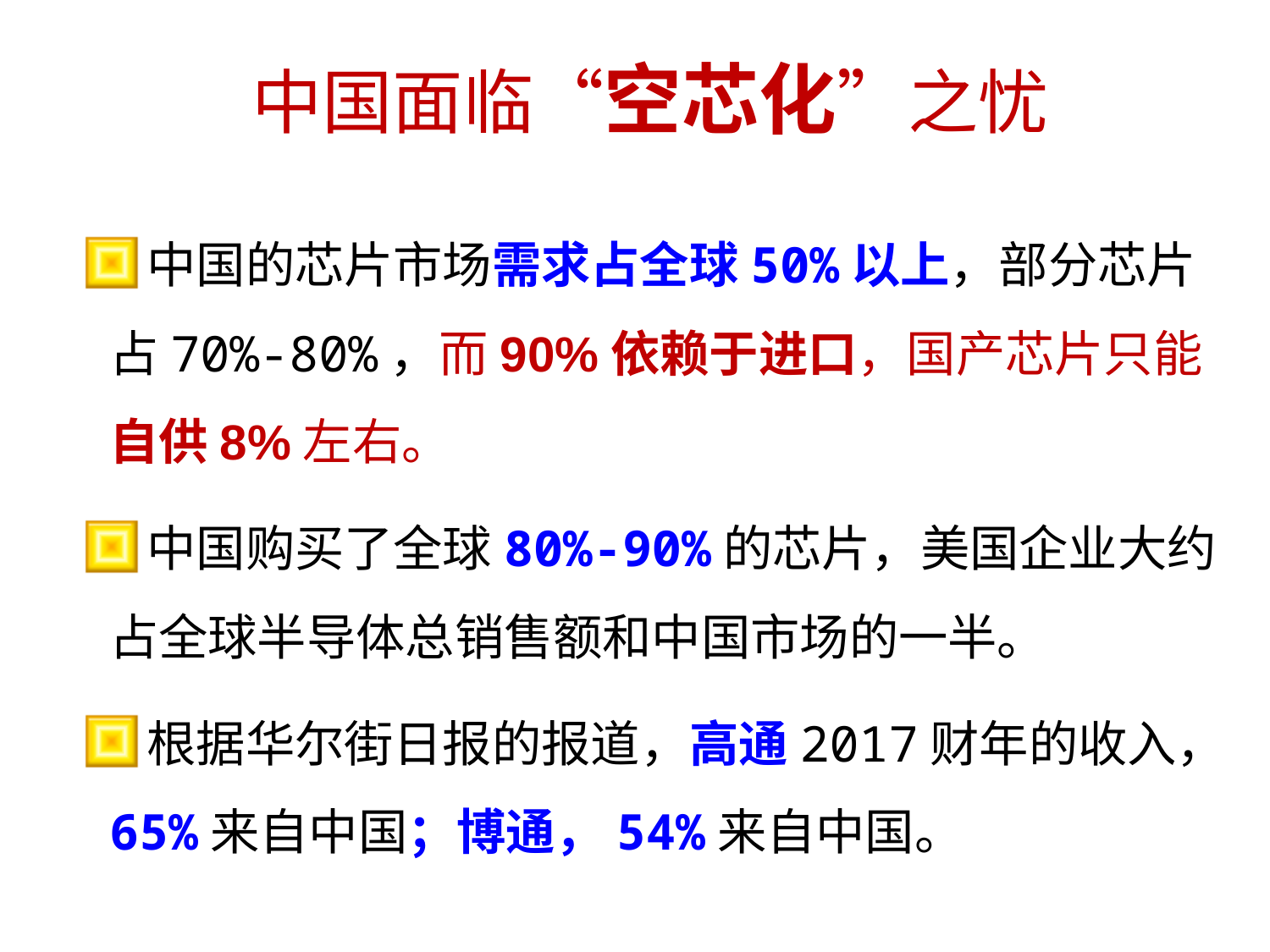

# 中国面临“空芯化”之忧
中国的芯片市场需求占全球50%以上，部分芯片占70%-80%，而90%依赖于进口，国产芯片只能自供8%左右。
中国购买了全球80%-90%的芯片，美国企业大约占全球半导体总销售额和中国市场的一半。
根据华尔街日报的报道，高通2017财年的收入，65%来自中国；博通，54%来自中国。